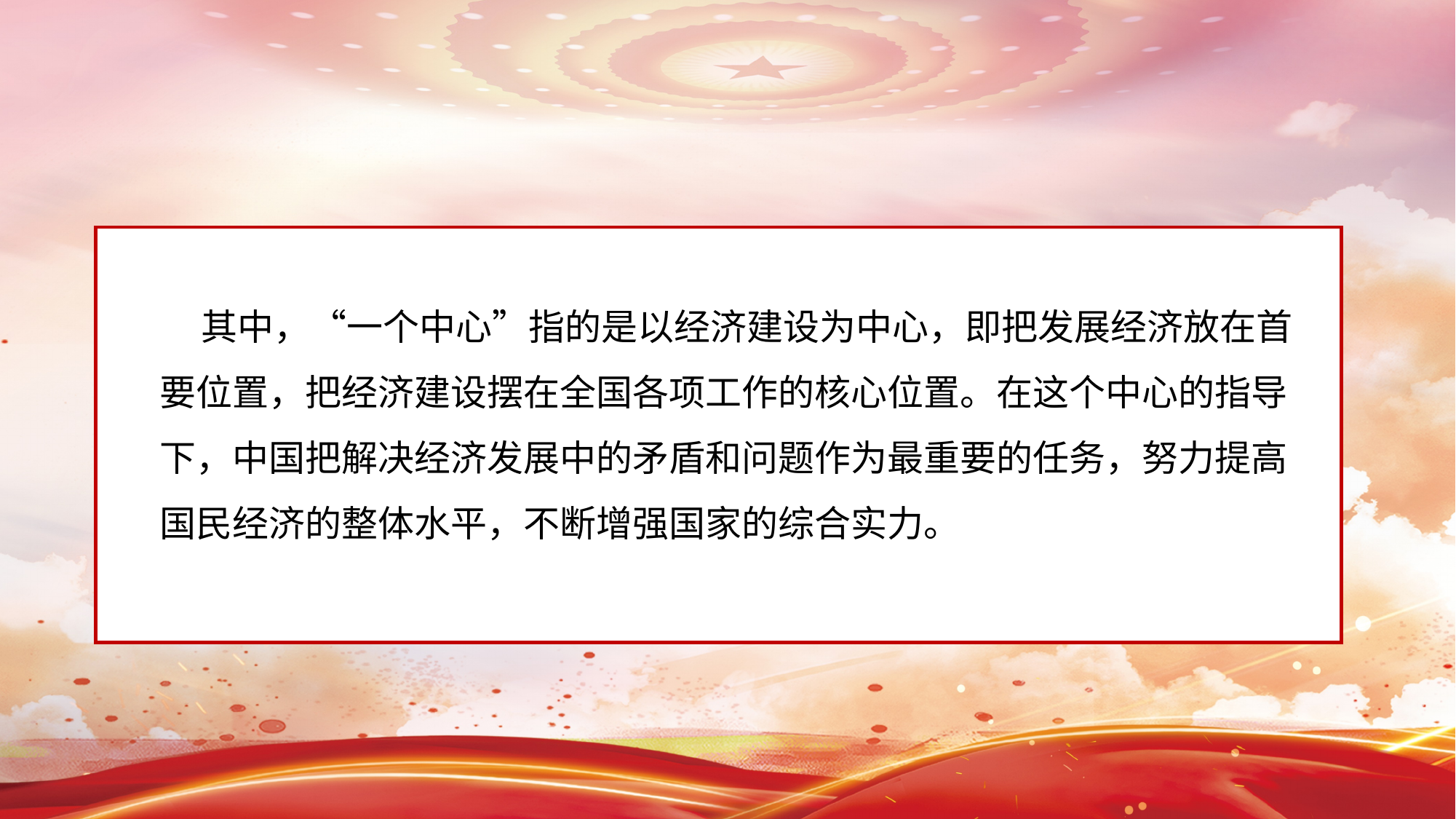

其中，“一个中心”指的是以经济建设为中心，即把发展经济放在首要位置，把经济建设摆在全国各项工作的核心位置。在这个中心的指导下，中国把解决经济发展中的矛盾和问题作为最重要的任务，努力提高国民经济的整体水平，不断增强国家的综合实力。